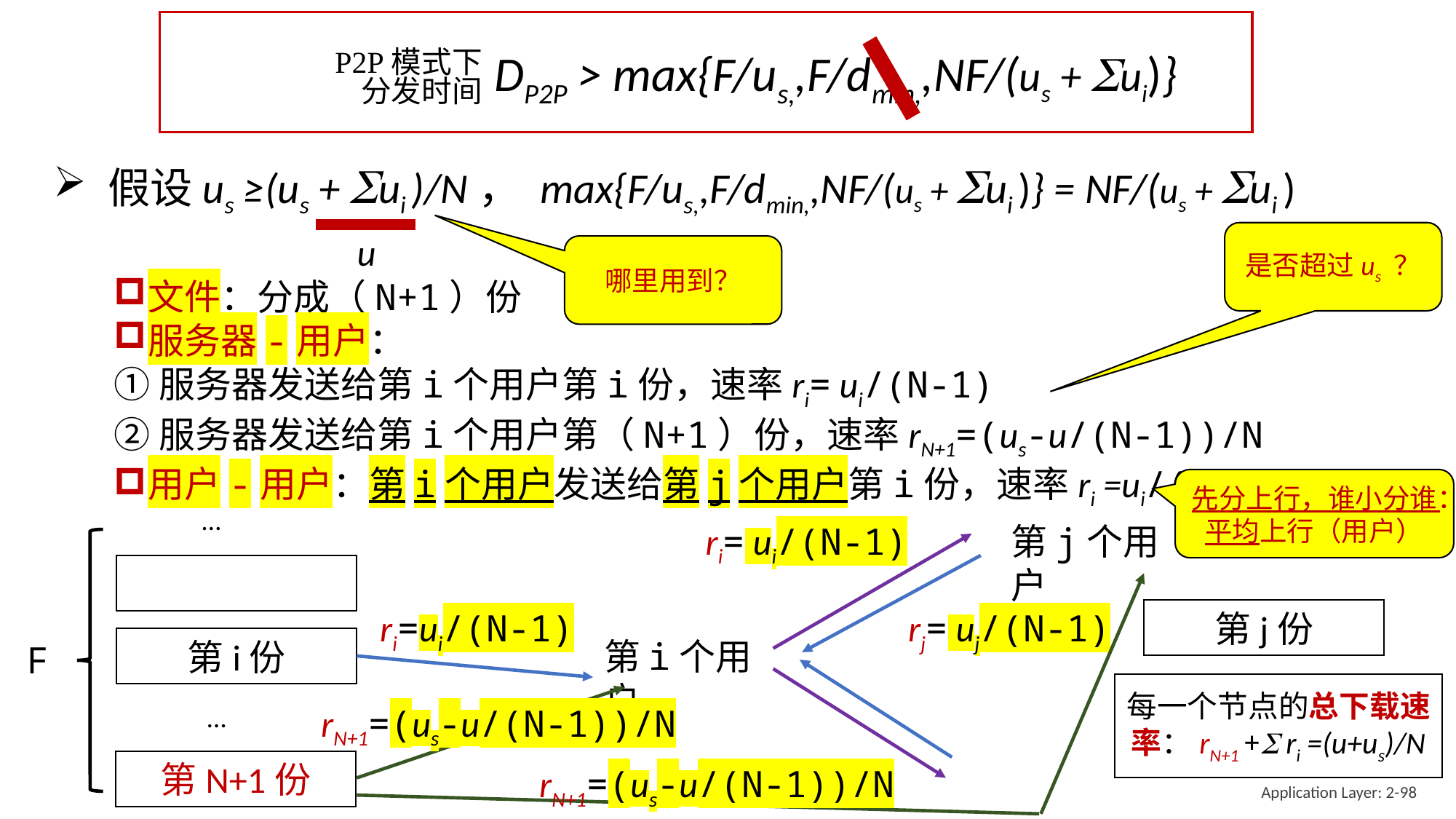

DP2P > max{F/us,,F/dmin,,NF/(us + Σui)}
P2P模式下
分发时间

假设us ≥(us + Σui )/N， max{F/us,,F/dmin,,NF/(us + Σui )} = NF/(us + Σui )

是否超过us ？
u
哪里用到？
文件：分成（N+1）份
服务器-用户：
①服务器发送给第i个用户第i份，速率ri= ui/(N-1)
②服务器发送给第i个用户第（N+1）份，速率rN+1=(us-u/(N-1))/N
用户-用户：第i个用户发送给第j个用户第i份，速率ri =ui/(N-1)
先分上行，谁小分谁：
平均上行（用户）
…
第j个用户
ri= ui/(N-1)

rj= uj/(N-1)
ri=ui/(N-1)
第j份
第i份
第i个用户
F
每一个节点的总下载速率：rN+1 +Σ ri =(u+us)/N
rN+1=(us-u/(N-1))/N
…
第N+1份
rN+1=(us-u/(N-1))/N
Application Layer: 2-98